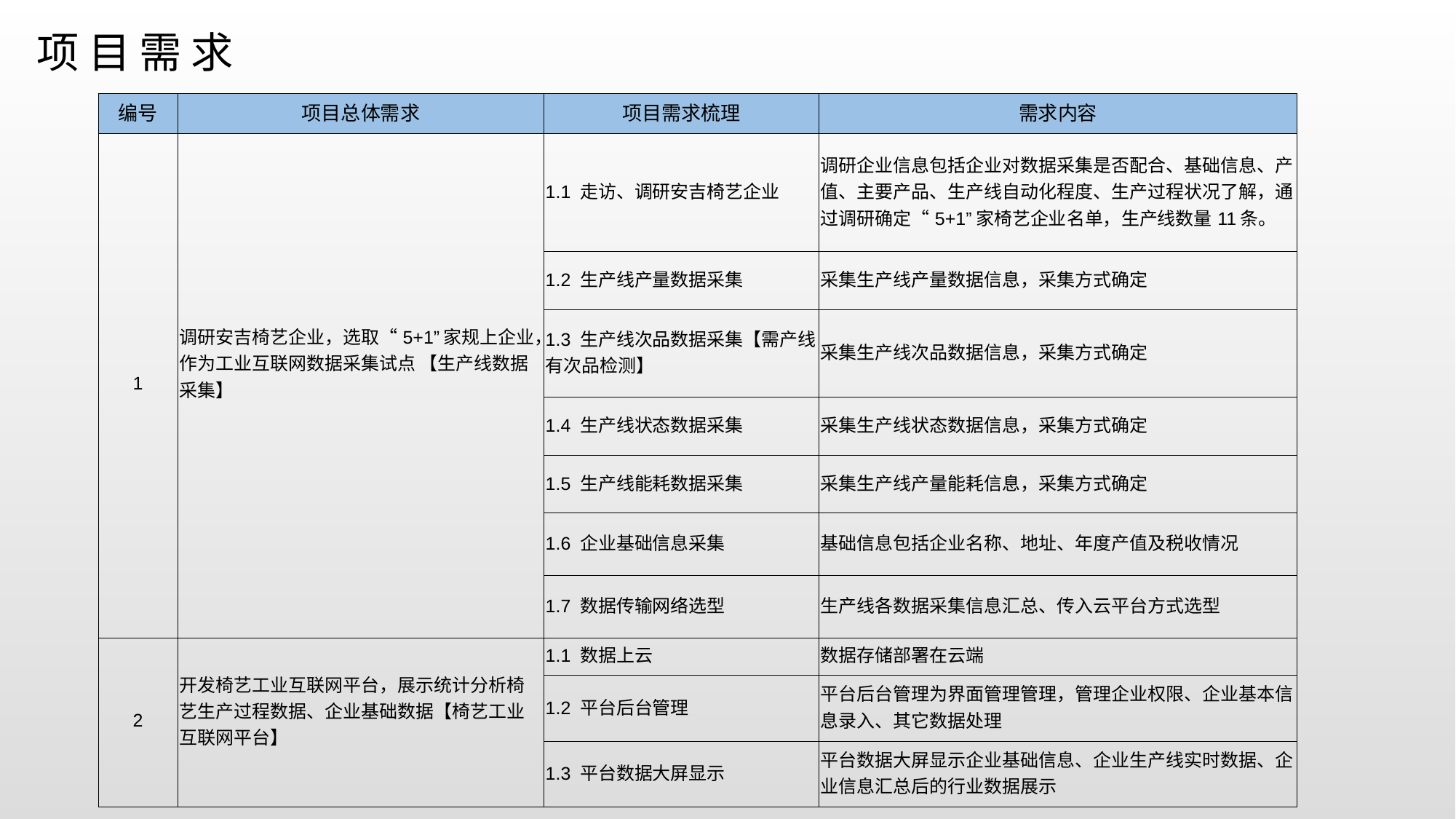

# 项目需求
| 编号 | 项目总体需求 | 项目需求梳理 | 需求内容 |
| --- | --- | --- | --- |
| 1 | 调研安吉椅艺企业，选取“5+1”家规上企业，作为工业互联网数据采集试点 【生产线数据采集】 | 1.1 走访、调研安吉椅艺企业 | 调研企业信息包括企业对数据采集是否配合、基础信息、产值、主要产品、生产线自动化程度、生产过程状况了解，通过调研确定“5+1”家椅艺企业名单，生产线数量11条。 |
|  |  | 1.2 生产线产量数据采集 | 采集生产线产量数据信息，采集方式确定 |
|  |  | 1.3 生产线次品数据采集【需产线有次品检测】 | 采集生产线次品数据信息，采集方式确定 |
|  |  | 1.4 生产线状态数据采集 | 采集生产线状态数据信息，采集方式确定 |
|  |  | 1.5 生产线能耗数据采集 | 采集生产线产量能耗信息，采集方式确定 |
|  |  | 1.6 企业基础信息采集 | 基础信息包括企业名称、地址、年度产值及税收情况 |
|  |  | 1.7 数据传输网络选型 | 生产线各数据采集信息汇总、传入云平台方式选型 |
| 2 | 开发椅艺工业互联网平台，展示统计分析椅艺生产过程数据、企业基础数据【椅艺工业互联网平台】 | 1.1 数据上云 | 数据存储部署在云端 |
|  |  | 1.2 平台后台管理 | 平台后台管理为界面管理管理，管理企业权限、企业基本信息录入、其它数据处理 |
|  |  | 1.3 平台数据大屏显示 | 平台数据大屏显示企业基础信息、企业生产线实时数据、企业信息汇总后的行业数据展示 |